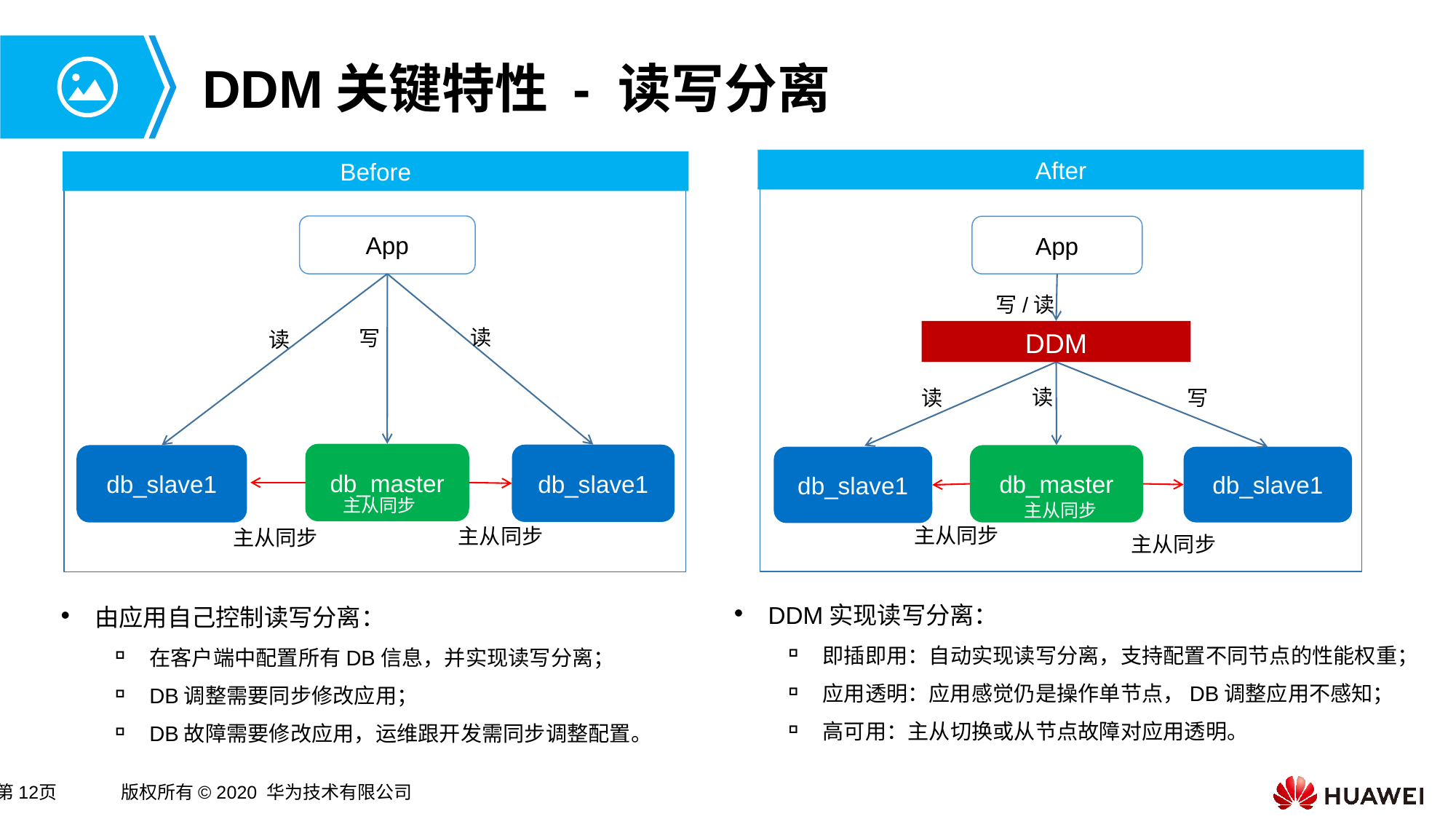

# DDM关键特性 - 读写分离
After
Before

App
App
写/读
读
写
读
DDM
读
读
写
db_master
db_slave1
db_master
db_slave1
db_slave1
db_slave1
主从同步
主从同步
主从同步
主从同步
主从同步
主从同步
DDM实现读写分离：
即插即用：自动实现读写分离，支持配置不同节点的性能权重；
应用透明：应用感觉仍是操作单节点，DB调整应用不感知；
高可用：主从切换或从节点故障对应用透明。
由应用自己控制读写分离：
在客户端中配置所有DB信息，并实现读写分离；
DB调整需要同步修改应用；
DB故障需要修改应用，运维跟开发需同步调整配置。